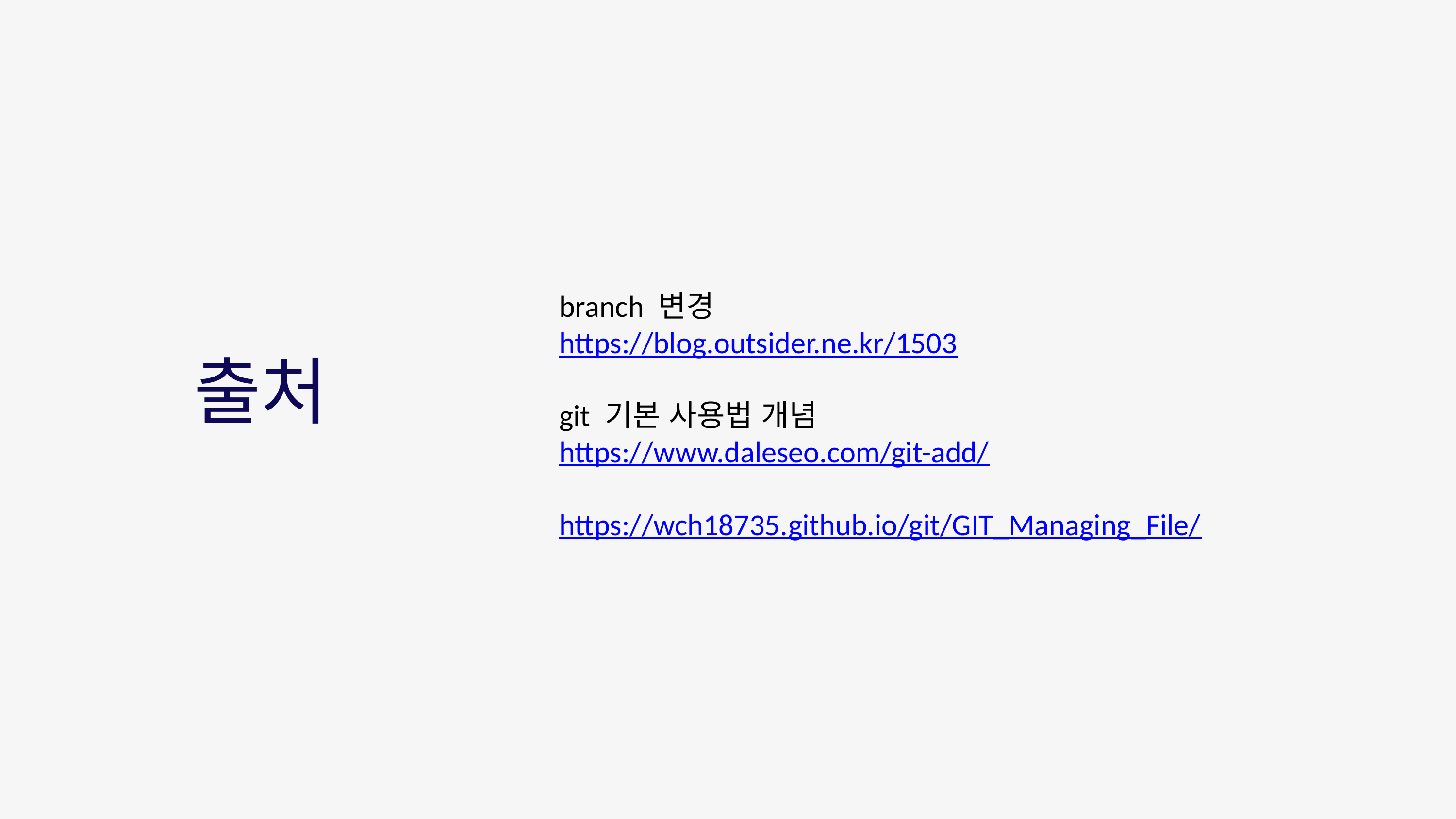

branch 변경
https://blog.outsider.ne.kr/1503

git 기본 사용법 개념
https://www.daleseo.com/git-add/

https://wch18735.github.io/git/GIT_Managing_File/
출처